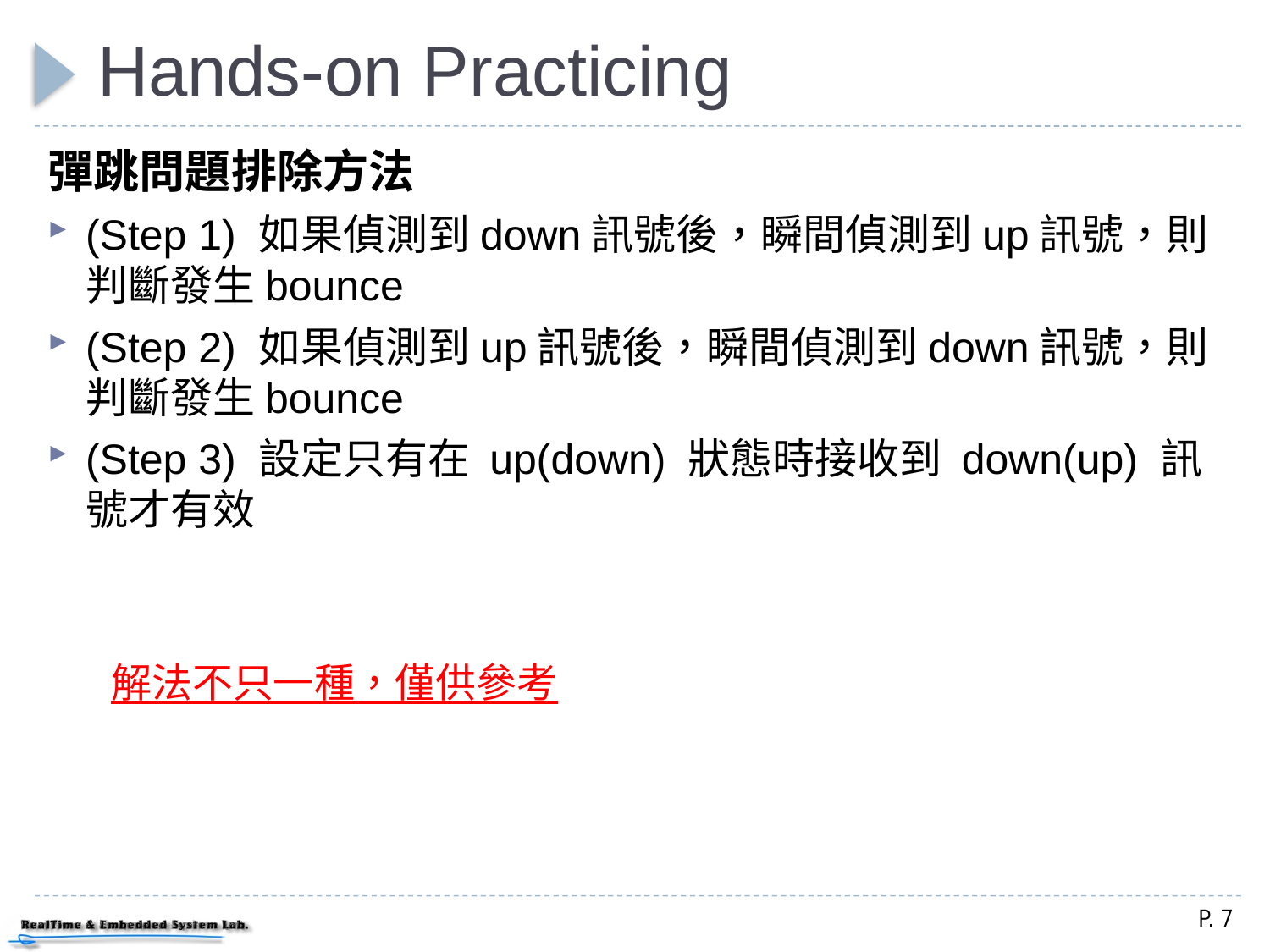

# Hands-on Practicing
彈跳問題排除方法
(Step 1) 如果偵測到down訊號後，瞬間偵測到up訊號，則判斷發生bounce
(Step 2) 如果偵測到up訊號後，瞬間偵測到down訊號，則判斷發生bounce
(Step 3) 設定只有在 up(down) 狀態時接收到 down(up) 訊號才有效

解法不只一種，僅供參考